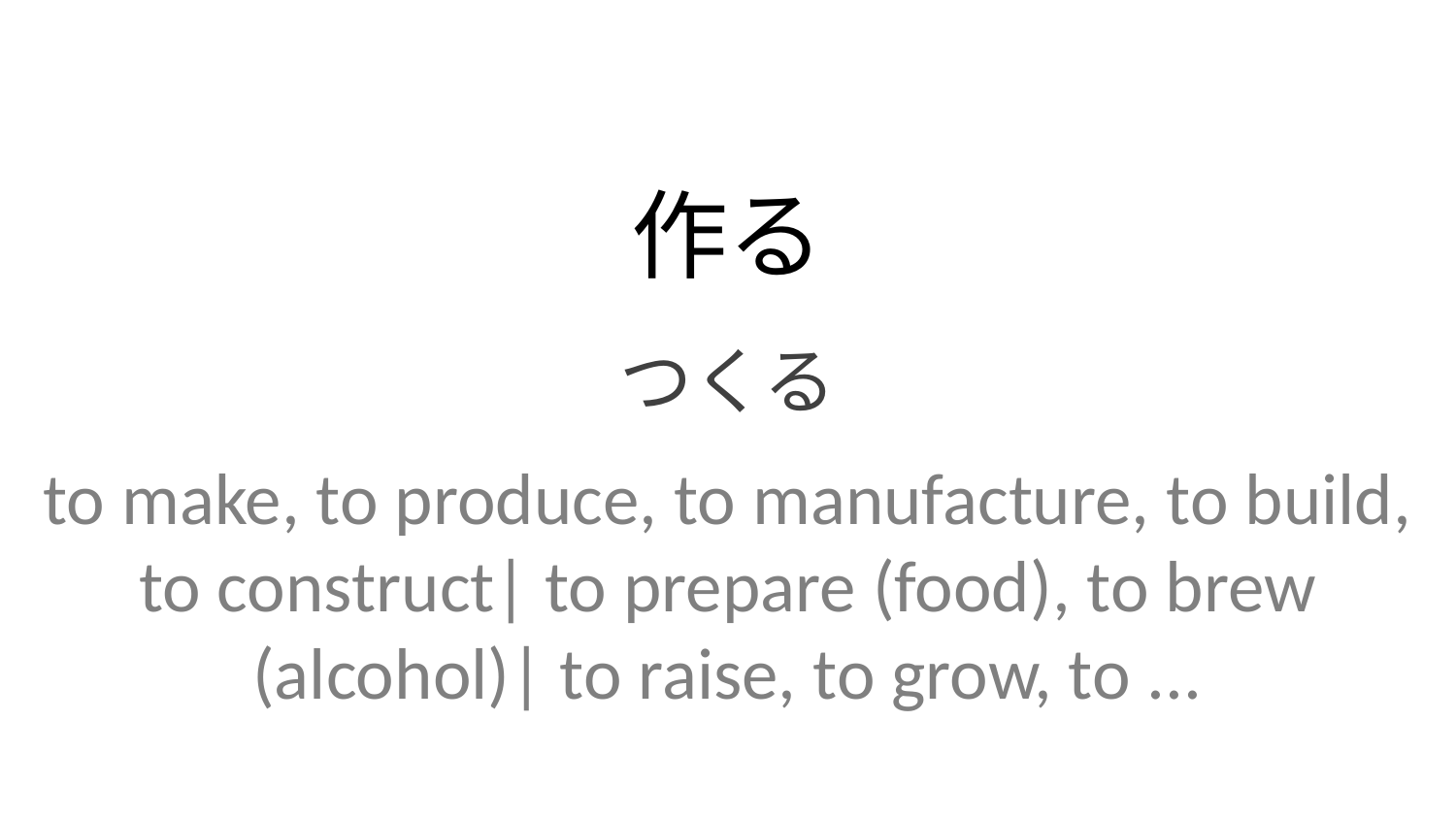

作る

つくる
to make, to produce, to manufacture, to build, to construct| to prepare (food), to brew (alcohol)| to raise, to grow, to ...